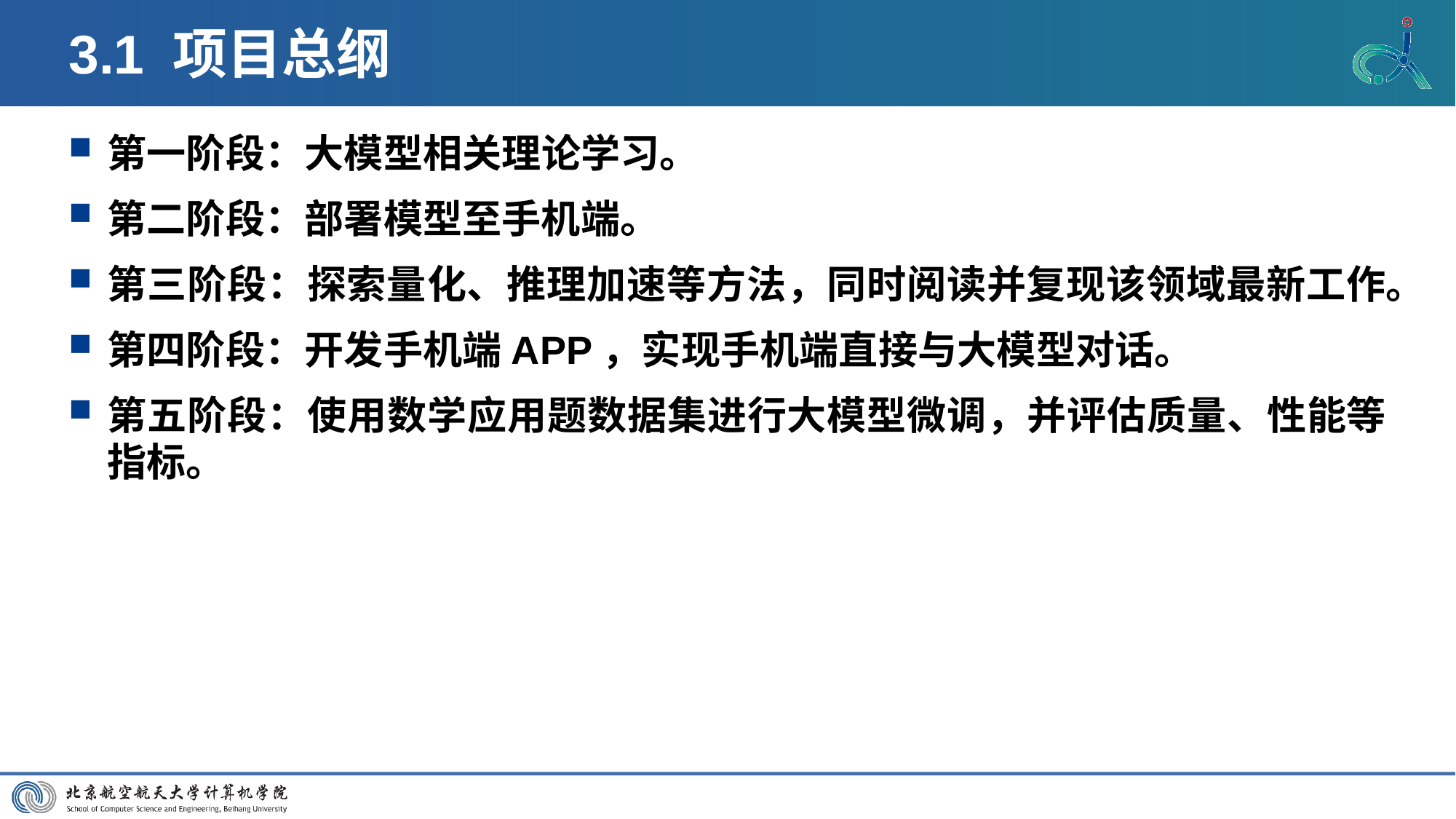

# 3.1 项目总纲
第一阶段：大模型相关理论学习。
第二阶段：部署模型至手机端。
第三阶段：探索量化、推理加速等方法，同时阅读并复现该领域最新工作。
第四阶段：开发手机端APP，实现手机端直接与大模型对话。
第五阶段：使用数学应用题数据集进行大模型微调，并评估质量、性能等指标。
7